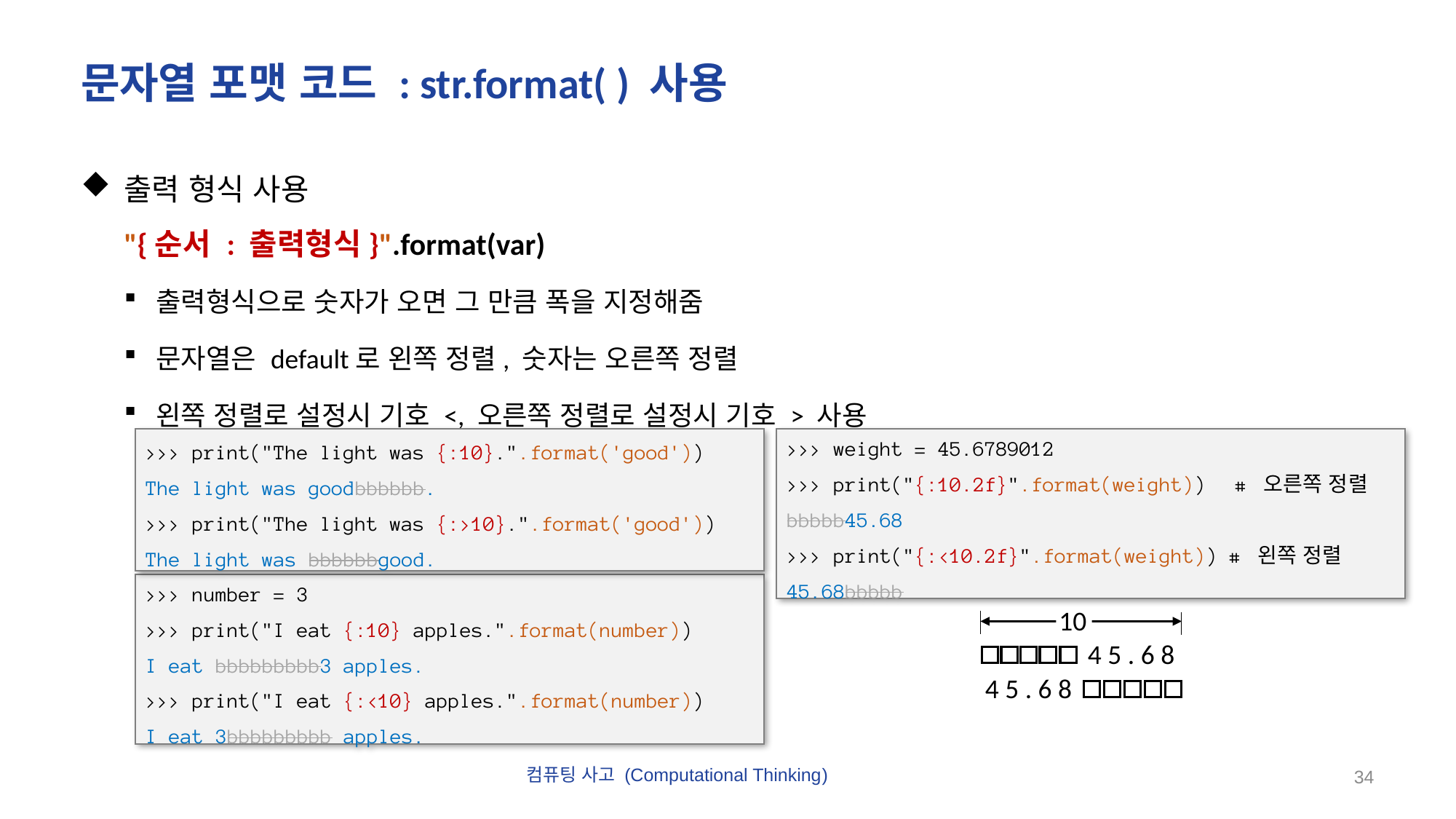

# 문자열 포맷 코드 : str.format( ) 사용
출력 형식 사용
"{순서 : 출력형식}".format(var)
출력형식으로 숫자가 오면 그 만큼 폭을 지정해줌
문자열은 default로 왼쪽 정렬, 숫자는 오른쪽 정렬
왼쪽 정렬로 설정시 기호 <, 오른쪽 정렬로 설정시 기호 > 사용
>>> print("The light was {:10}.".format('good'))
The light was goodbbbbbb.
>>> print("The light was {:>10}.".format('good'))
The light was bbbbbbgood.
>>> weight = 45.6789012
>>> print("{:10.2f}".format(weight))	 # 오른쪽 정렬
bbbbb45.68
>>> print("{:<10.2f}".format(weight)) # 왼쪽 정렬
45.68bbbbb
>>> number = 3
>>> print("I eat {:10} apples.".format(number))
I eat bbbbbbbbb3 apples.
>>> print("I eat {:<10} apples.".format(number))
I eat 3bbbbbbbbb apples.
10

4 5 . 6 8

4 5 . 6 8